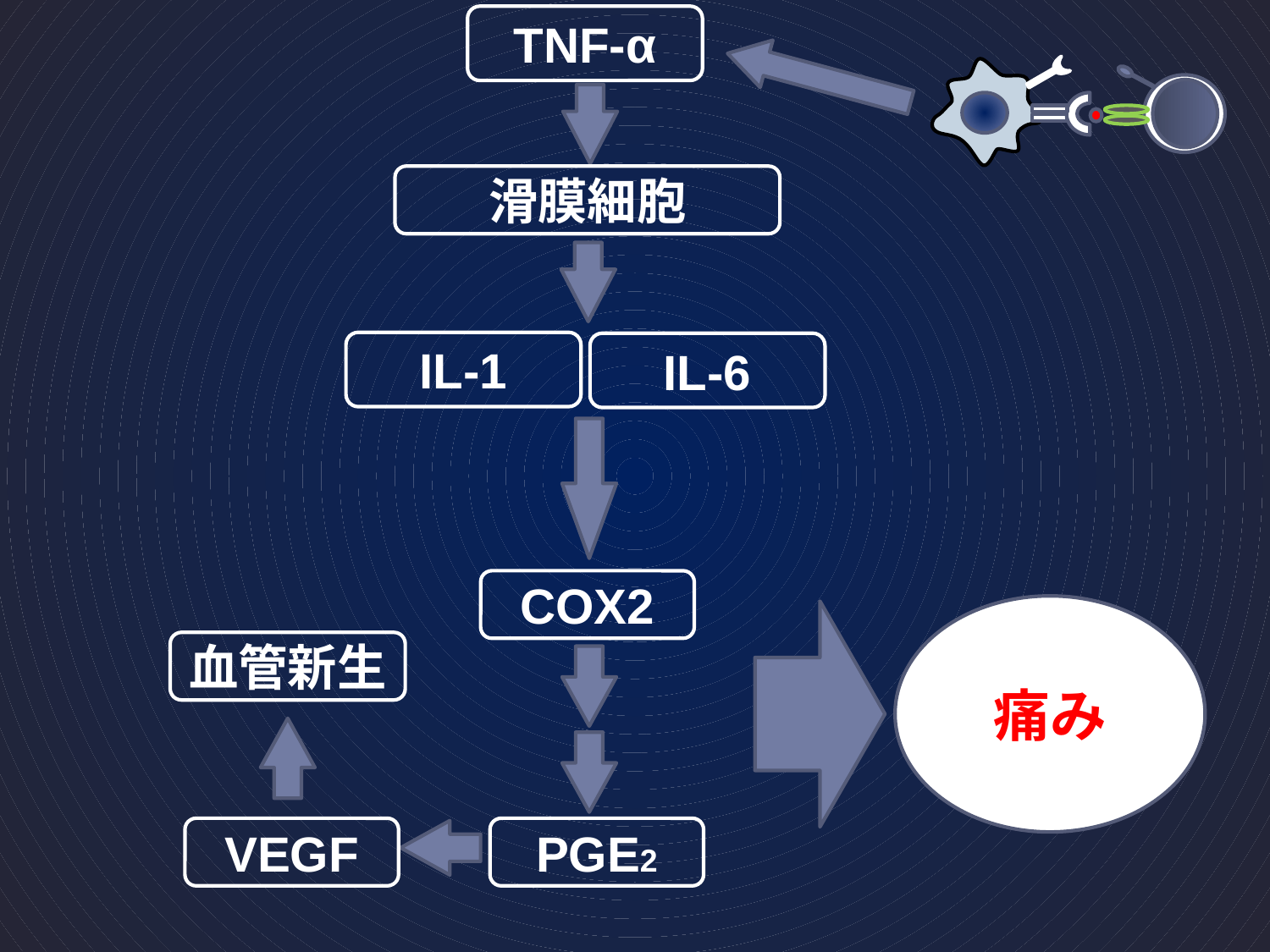

TNF-α

滑膜細胞

IL-1
IL-6

COX2
痛み

血管新生

VEGF
PGE2